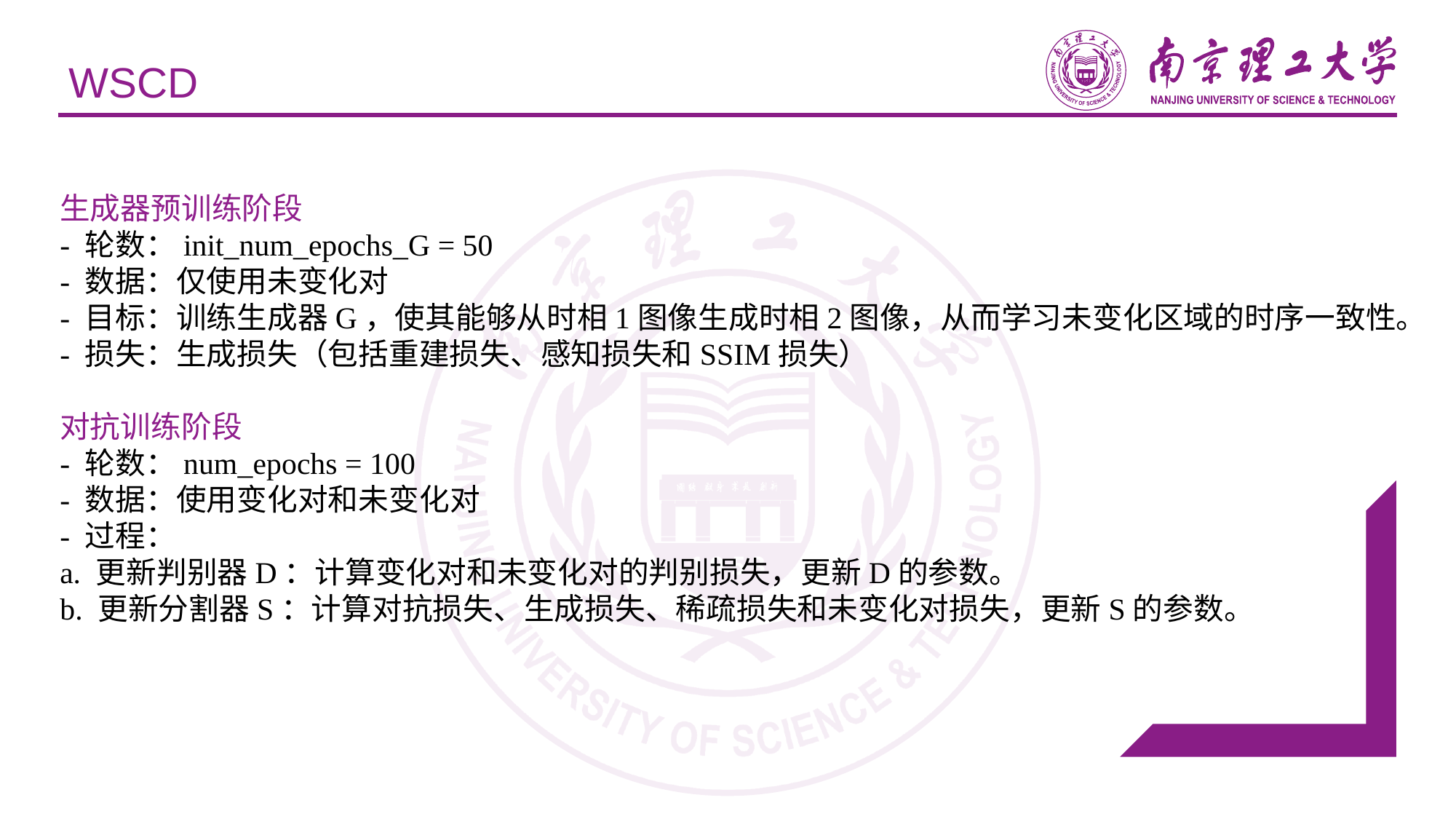

# WSCD
生成器预训练阶段
- 轮数：init_num_epochs_G = 50
- 数据：仅使用未变化对
- 目标：训练生成器G，使其能够从时相1图像生成时相2图像，从而学习未变化区域的时序一致性。
- 损失：生成损失（包括重建损失、感知损失和SSIM损失）

对抗训练阶段
- 轮数：num_epochs = 100
- 数据：使用变化对和未变化对
- 过程：
a. 更新判别器D：计算变化对和未变化对的判别损失，更新D的参数。
b. 更新分割器S：计算对抗损失、生成损失、稀疏损失和未变化对损失，更新S的参数。